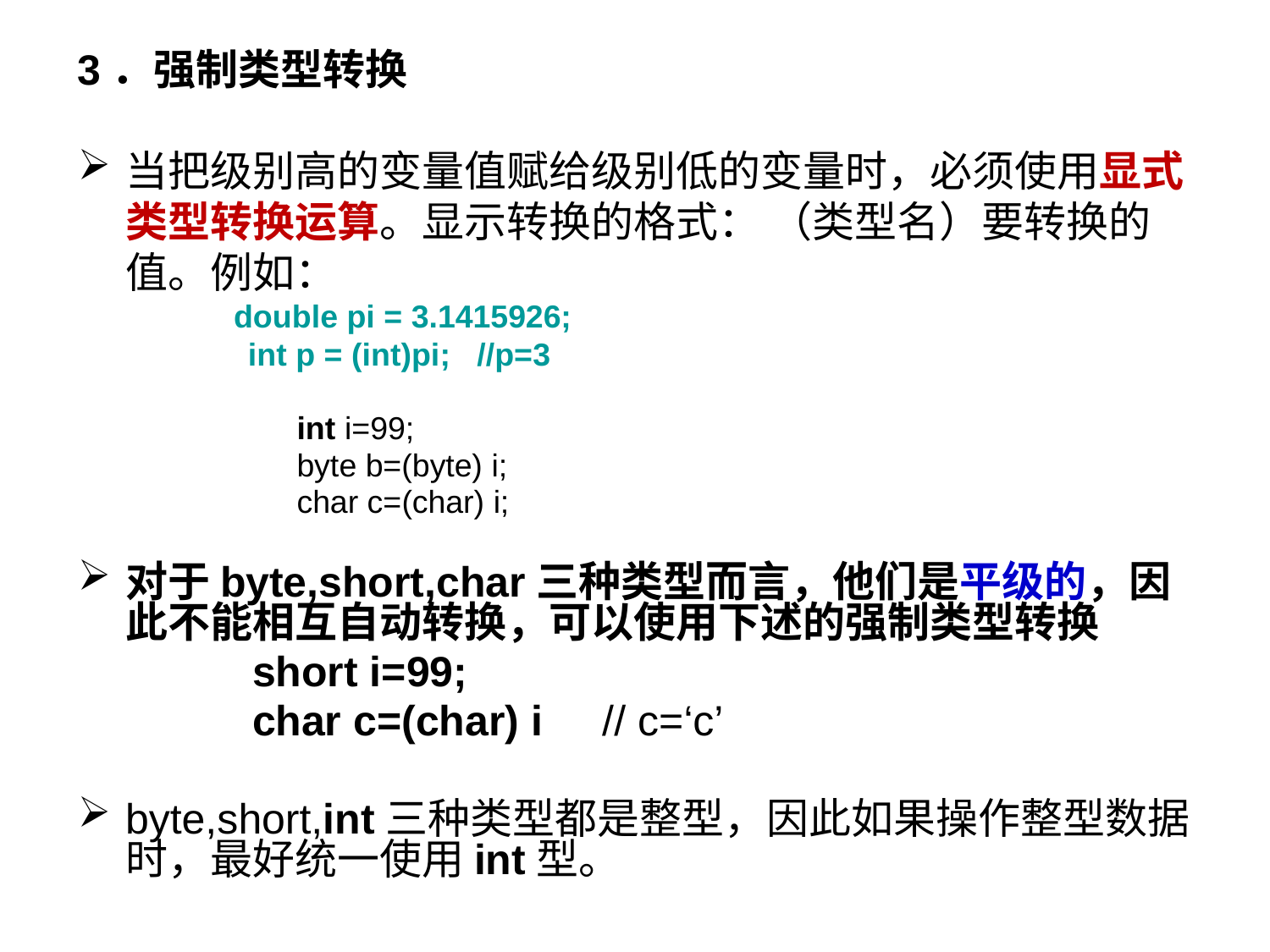

3．强制类型转换
当把级别高的变量值赋给级别低的变量时，必须使用显式类型转换运算。显示转换的格式： （类型名）要转换的值。例如：
              double pi = 3.1415926;
            int p = (int)pi;   //p=3

		     int i=99;
		     byte b=(byte) i;
		     char c=(char) i;

对于byte,short,char三种类型而言，他们是平级的，因此不能相互自动转换，可以使用下述的强制类型转换
		short i=99;
		char c=(char) i     // c=‘c’

byte,short,int三种类型都是整型，因此如果操作整型数据时，最好统一使用int型。